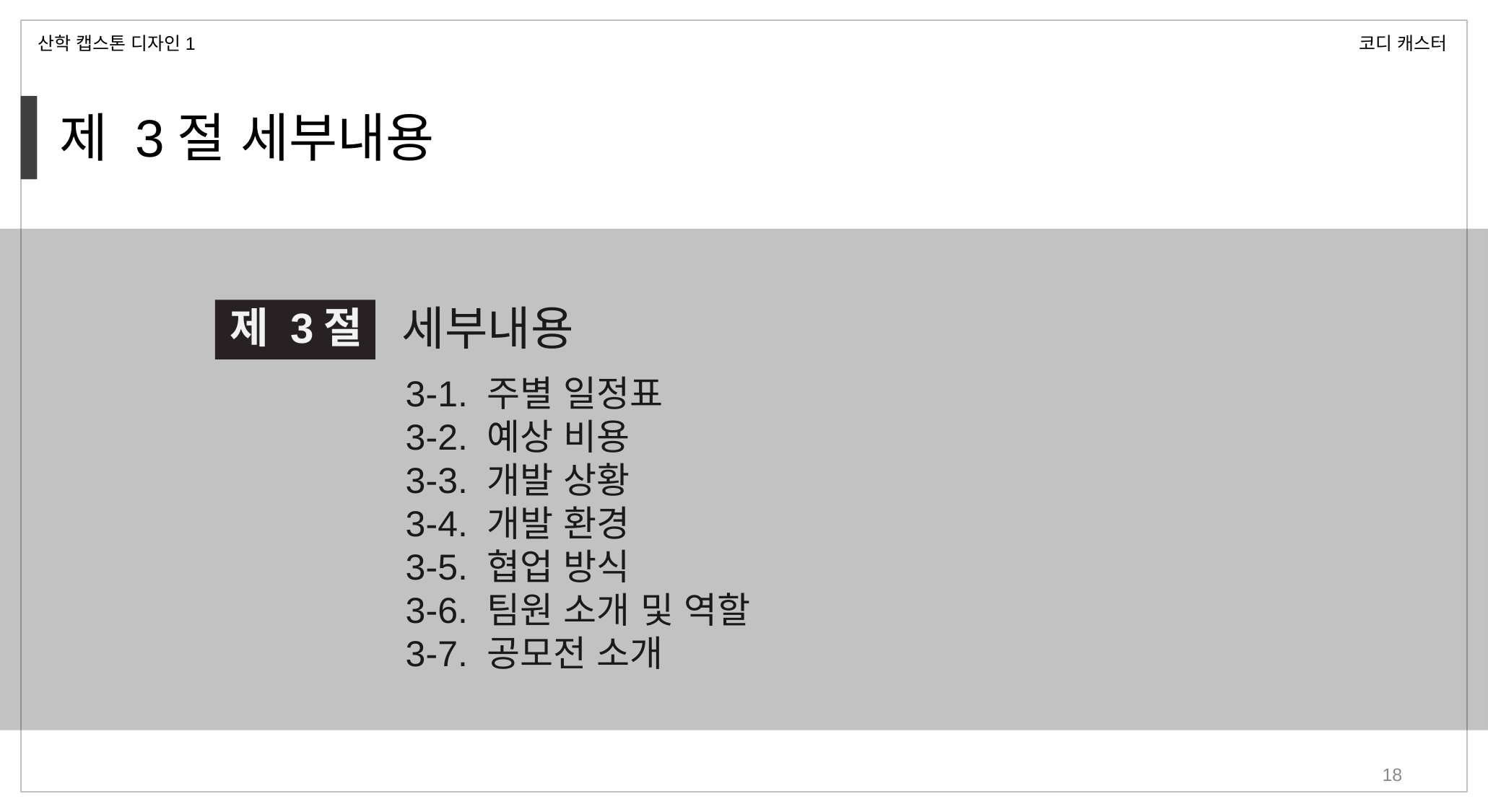

산학 캡스톤 디자인1
코디 캐스터

제 3절 세부내용

세부내용
제 3절

3-1. 주별 일정표
3-2. 예상 비용
3-3. 개발 상황
3-4. 개발 환경
3-5. 협업 방식
3-6. 팀원 소개 및 역할
3-7. 공모전 소개
18